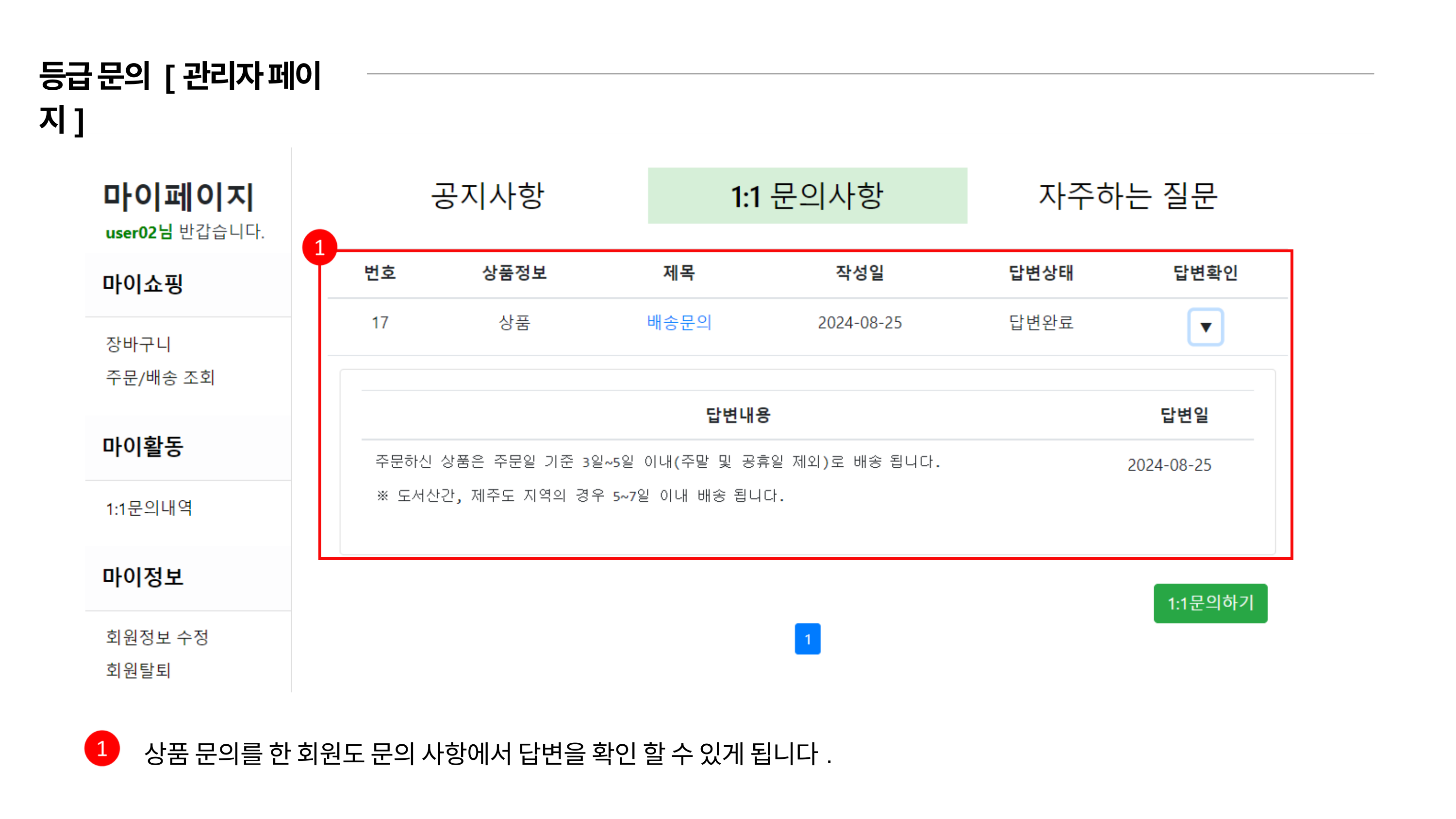

등급 문의 [관리자 페이지]

상품 문의를 한 회원도 문의 사항에서 답변을 확인 할 수 있게 됩니다.